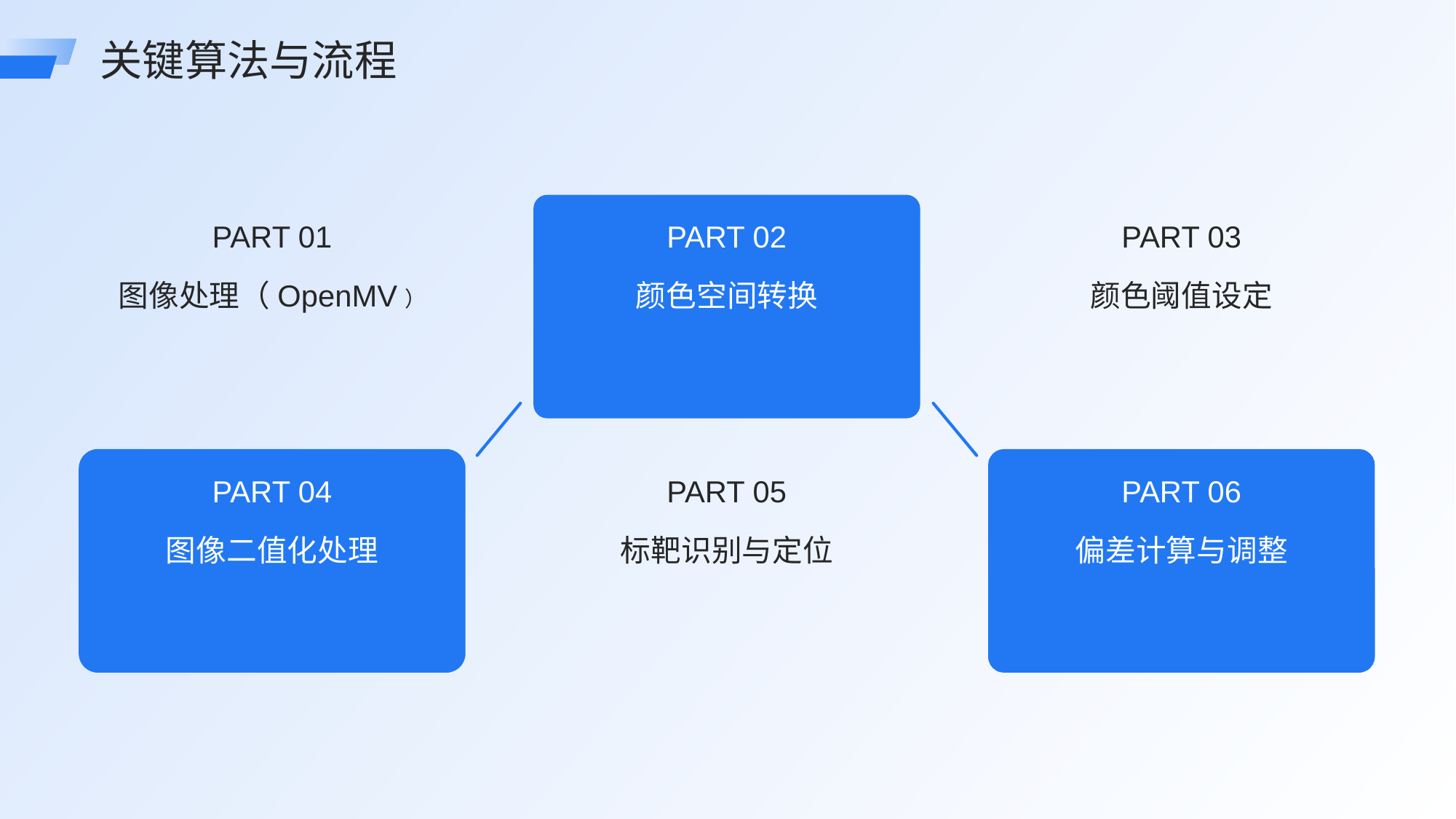

关键算法与流程

PART 01
PART 02
PART 03
图像处理（OpenMV）
颜色空间转换
颜色阈值设定

PART 04
PART 05
PART 06
图像二值化处理
标靶识别与定位
偏差计算与调整